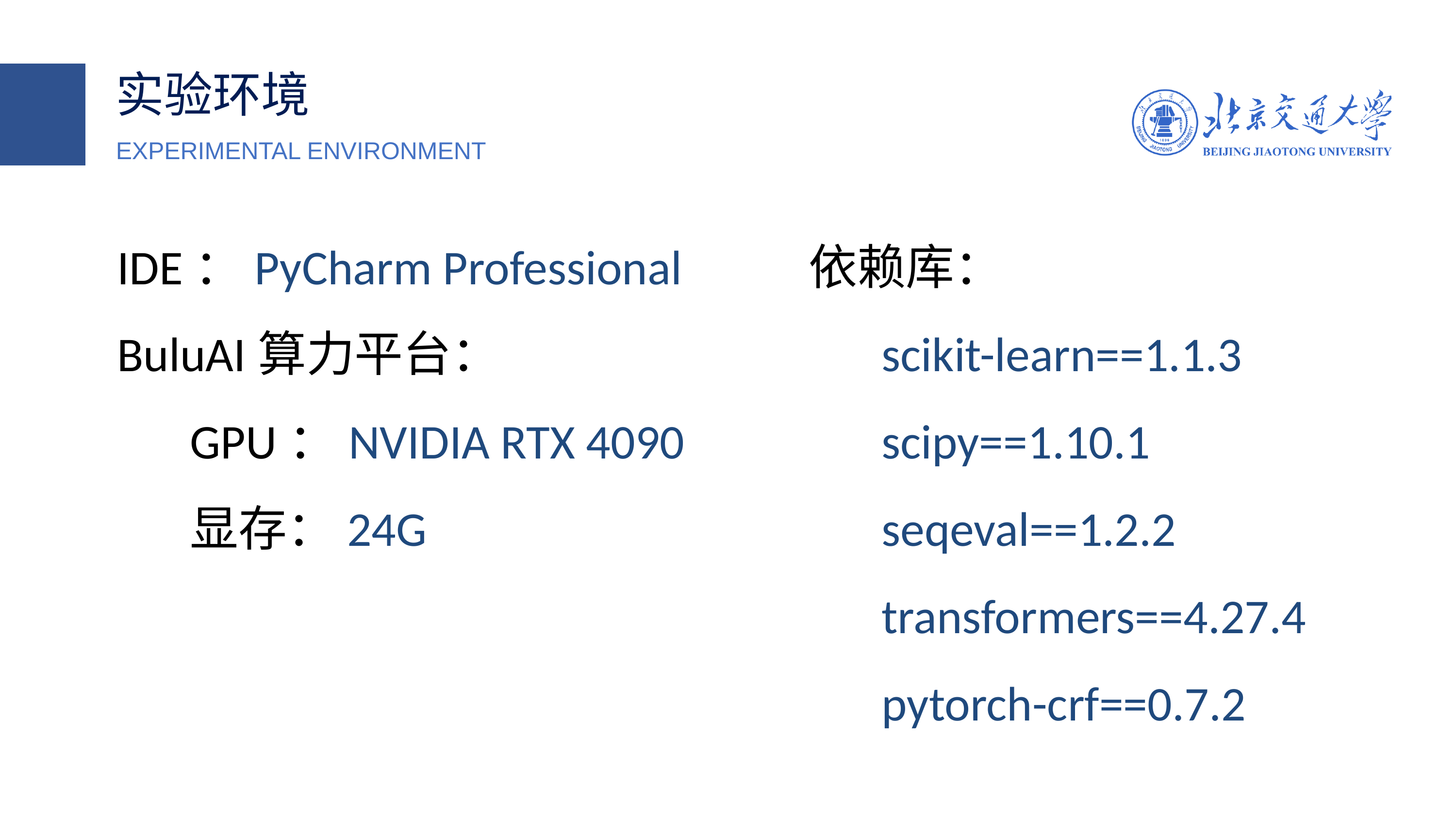

实验环境

EXPERIMENTAL ENVIRONMENT
IDE：PyCharm Professional
BuluAI算力平台：
  	GPU：NVIDIA RTX 4090
  	显存：24G
依赖库：
scikit-learn==1.1.3
scipy==1.10.1
seqeval==1.2.2
transformers==4.27.4
pytorch-crf==0.7.2